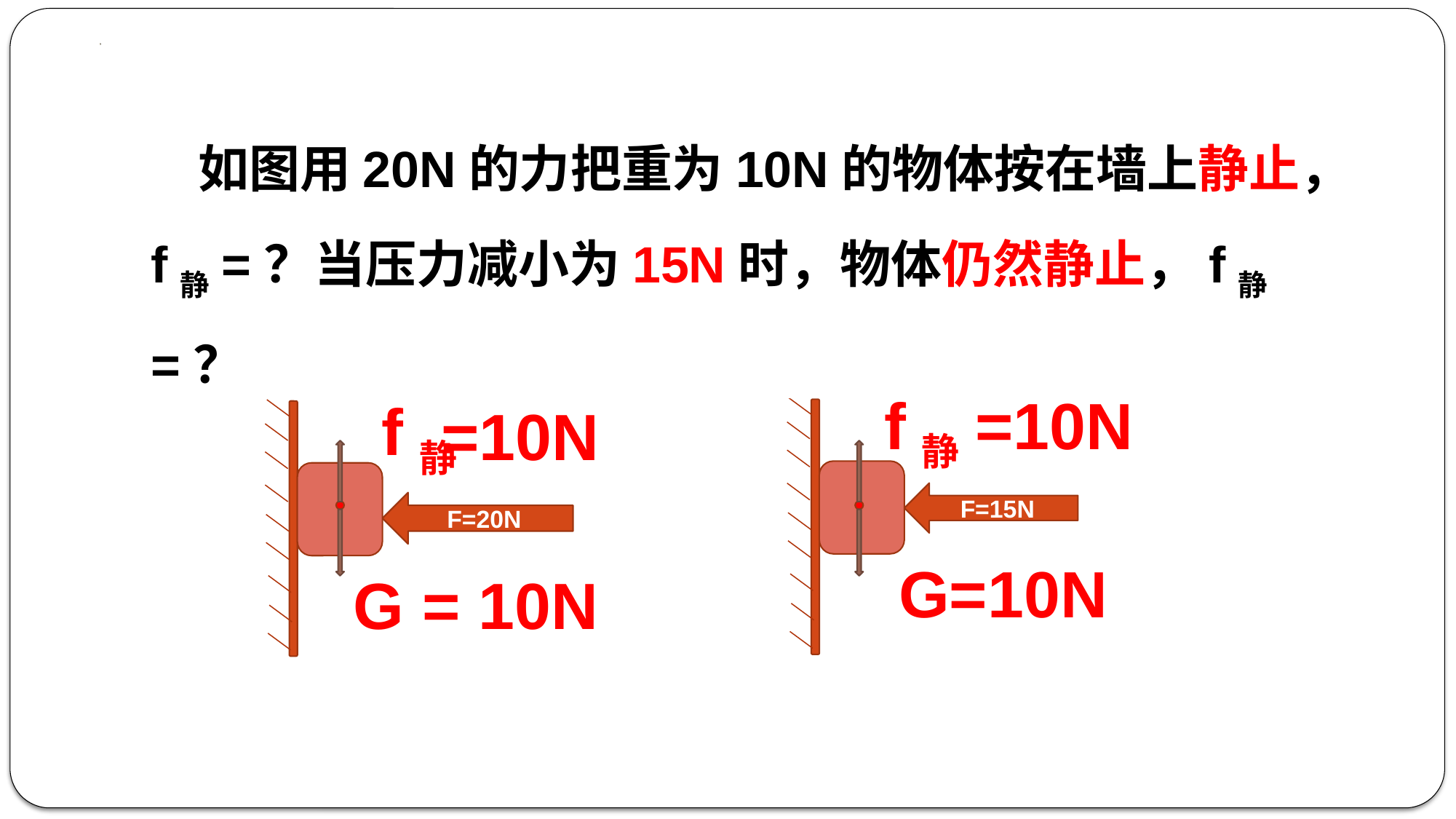

如图用20N的力把重为10N的物体按在墙上静止，f静=？当压力减小为15N时，物体仍然静止，f静=？
f静=10N
f静
=10N

F=15N
F=20N

G=10N
G = 10N